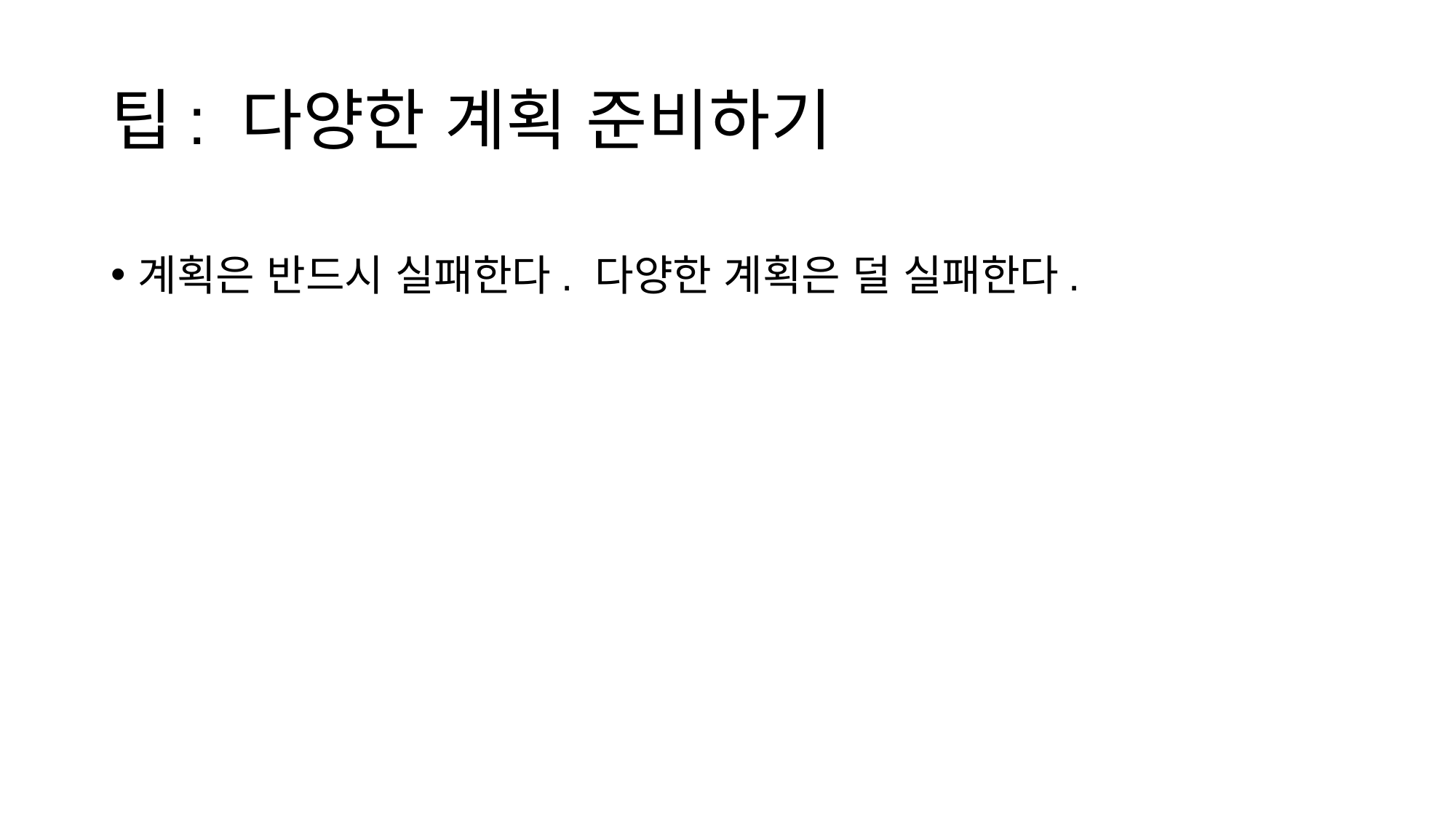

# 팁: 다양한 계획 준비하기
계획은 반드시 실패한다. 다양한 계획은 덜 실패한다.